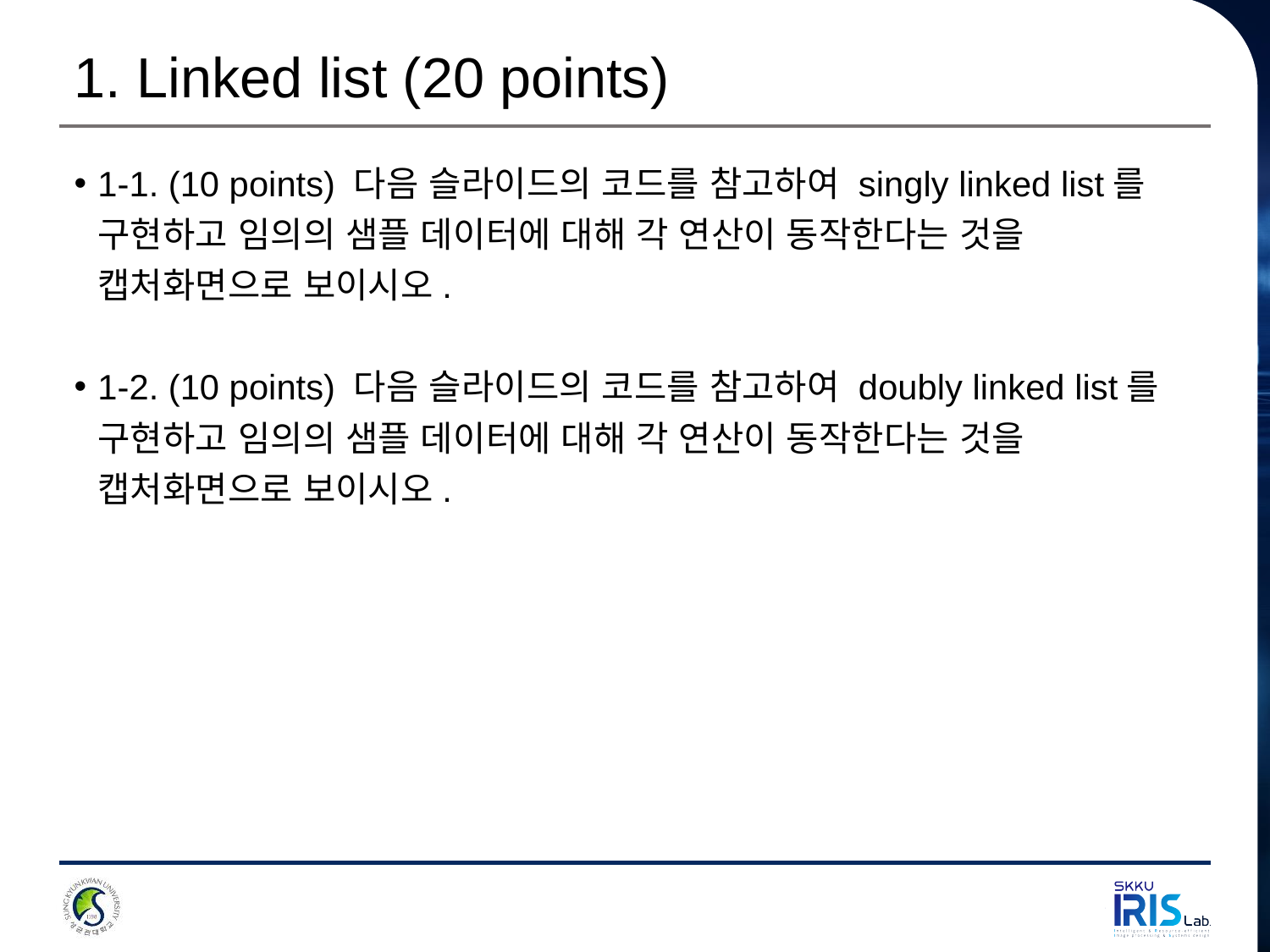

# 1. Linked list (20 points)
1-1. (10 points) 다음 슬라이드의 코드를 참고하여 singly linked list를 구현하고 임의의 샘플 데이터에 대해 각 연산이 동작한다는 것을 캡처화면으로 보이시오.

1-2. (10 points) 다음 슬라이드의 코드를 참고하여 doubly linked list를 구현하고 임의의 샘플 데이터에 대해 각 연산이 동작한다는 것을 캡처화면으로 보이시오.